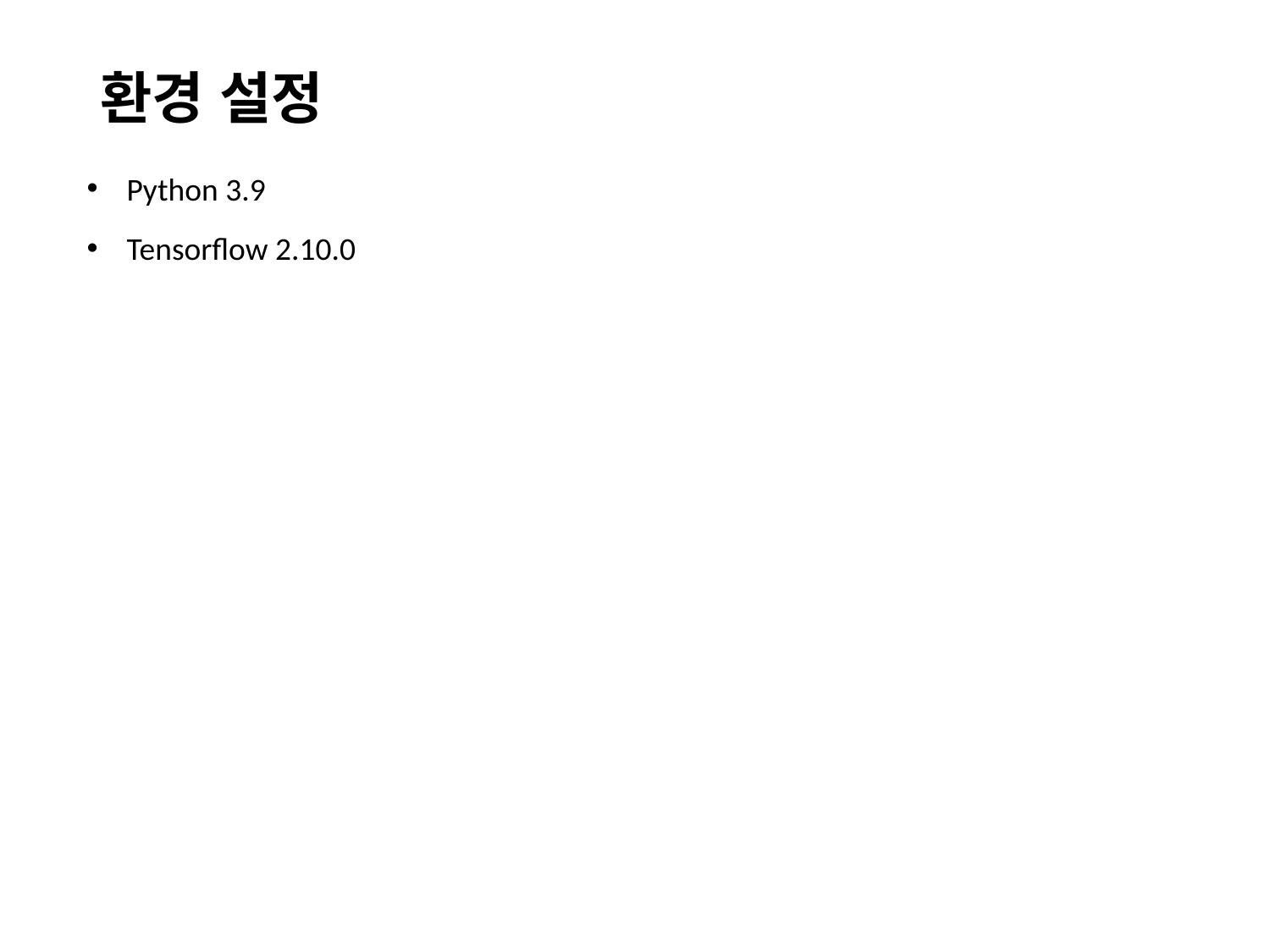

# 환경 설정
Python 3.9
Tensorflow 2.10.0